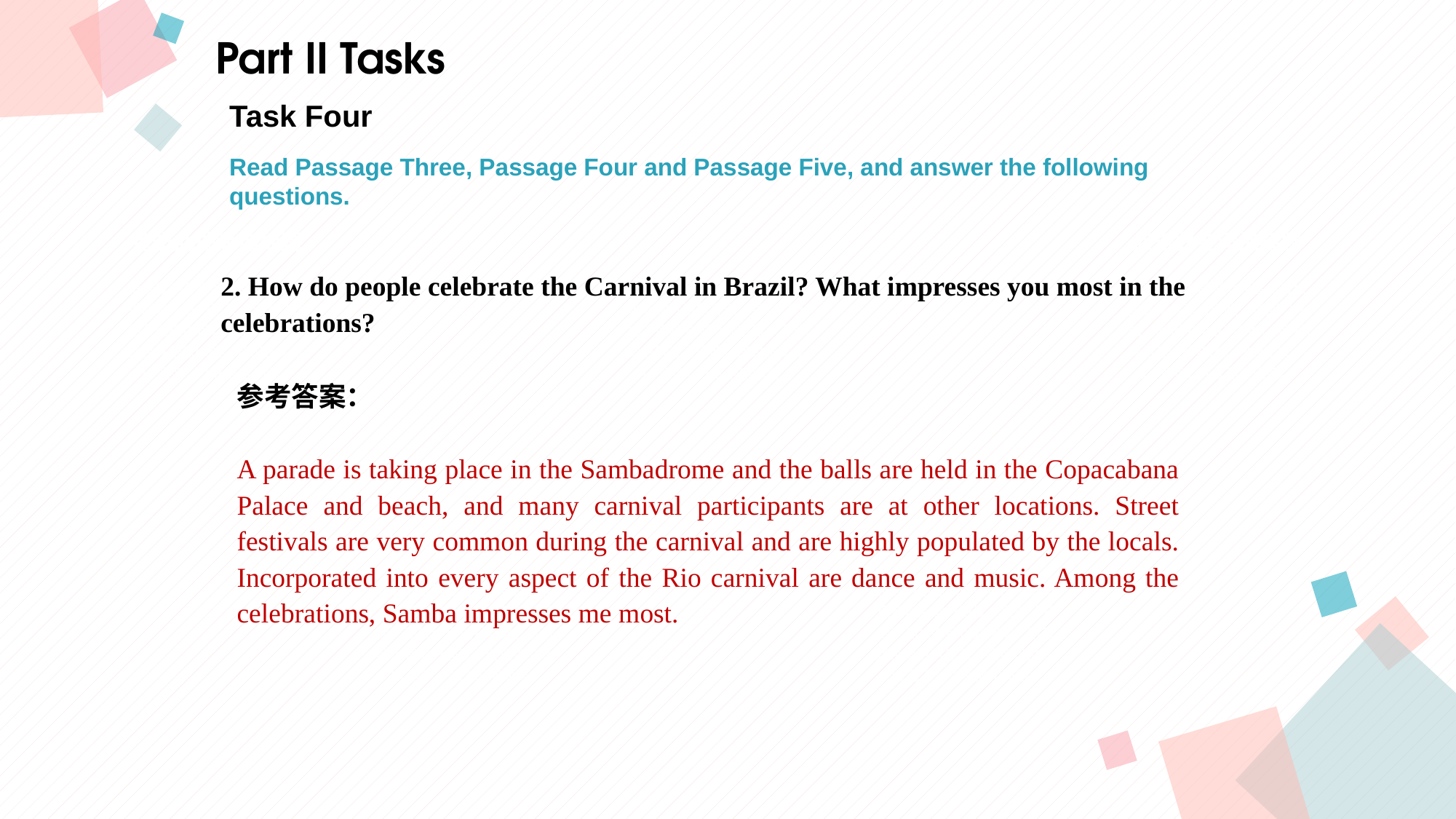

Part II Tasks
Task Four

Read Passage Three, Passage Four and Passage Five, and answer the following
questions.
点击此处添加标题
点击此处添加标题
2. How do people celebrate the Carnival in Brazil? What impresses you most in the
celebrations?
标题数字等都可以通过点击和重新输入进行更改，顶部“开始”面板中可以对字体、字号、颜色等进行修改。建议正文8-14号字，1.3倍字间距。
标题数字等都可以通过点击和重新输入进行更改，顶部“开始”面板中可以对字体、字号、颜色等进行修改。建议正文8-14号字，1.3倍字间距。
标题数字等都可以通过点击和重新输入进行更改，顶部“开始”面板中可以对字体、字号、颜色等进行修改。建议正文8-14号字，1.3倍字间距。
参考答案：

A parade is taking place in the Sambadrome and the balls are held in the Copacabana Palace and beach, and many carnival participants are at other locations. Street festivals are very common during the carnival and are highly populated by the locals. Incorporated into every aspect of the Rio carnival are dance and music. Among the celebrations, Samba impresses me most.
点击此处添加标题
标题数字等都可以通过点击和重新输入进行更改，顶部“开始”面板中可以对字体、字号、颜色等进行修改。建议正文8-14号字，1.3倍字间距。
标题数字等都可以通过点击和重新输入进行更改，顶部“开始”面板中可以对字体、字号、颜色等进行修改。建议正文8-14号字，1.3倍字间距。